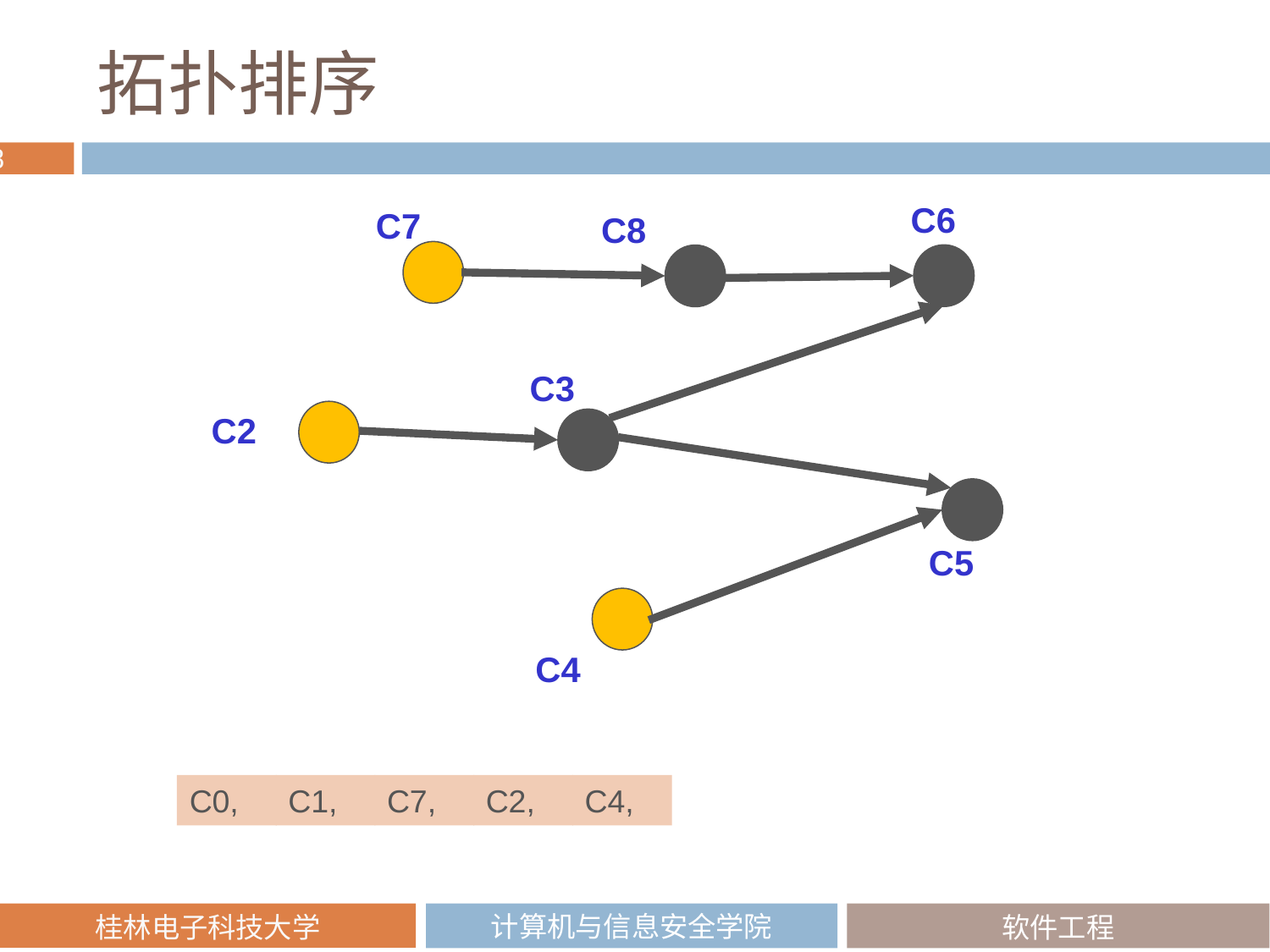

# 拓扑排序
C6
C7
C8

C3

C2

C5

C4
C0,
C1,
C7,
C2,
C4,